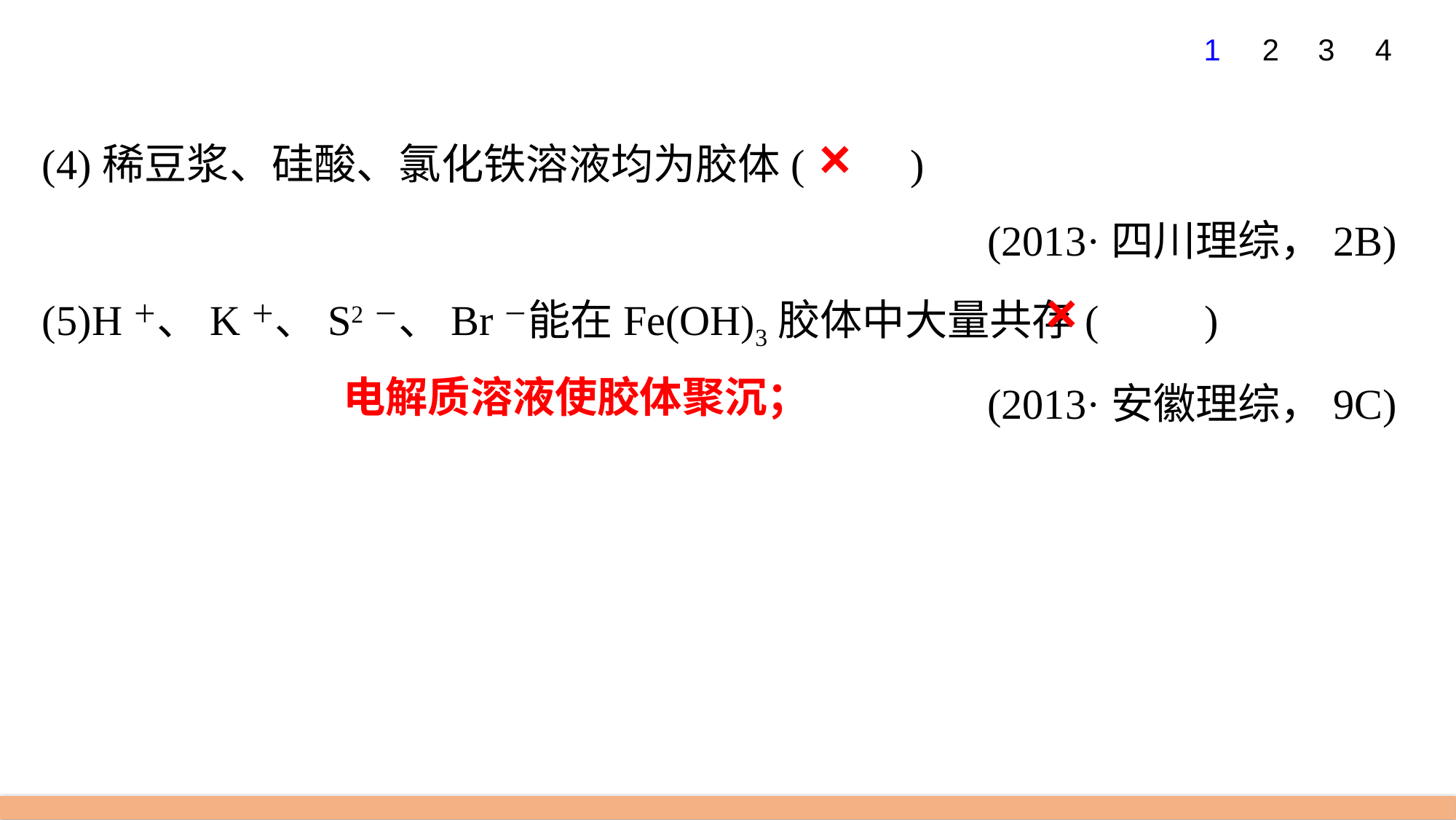

1
2
3
4
(4)稀豆浆、硅酸、氯化铁溶液均为胶体(　　)
(2013·四川理综，2B)
(5)H＋、K＋、S2－、Br－能在Fe(OH)3胶体中大量共存(　　)
(2013·安徽理综，9C)
×
×
电解质溶液使胶体聚沉；